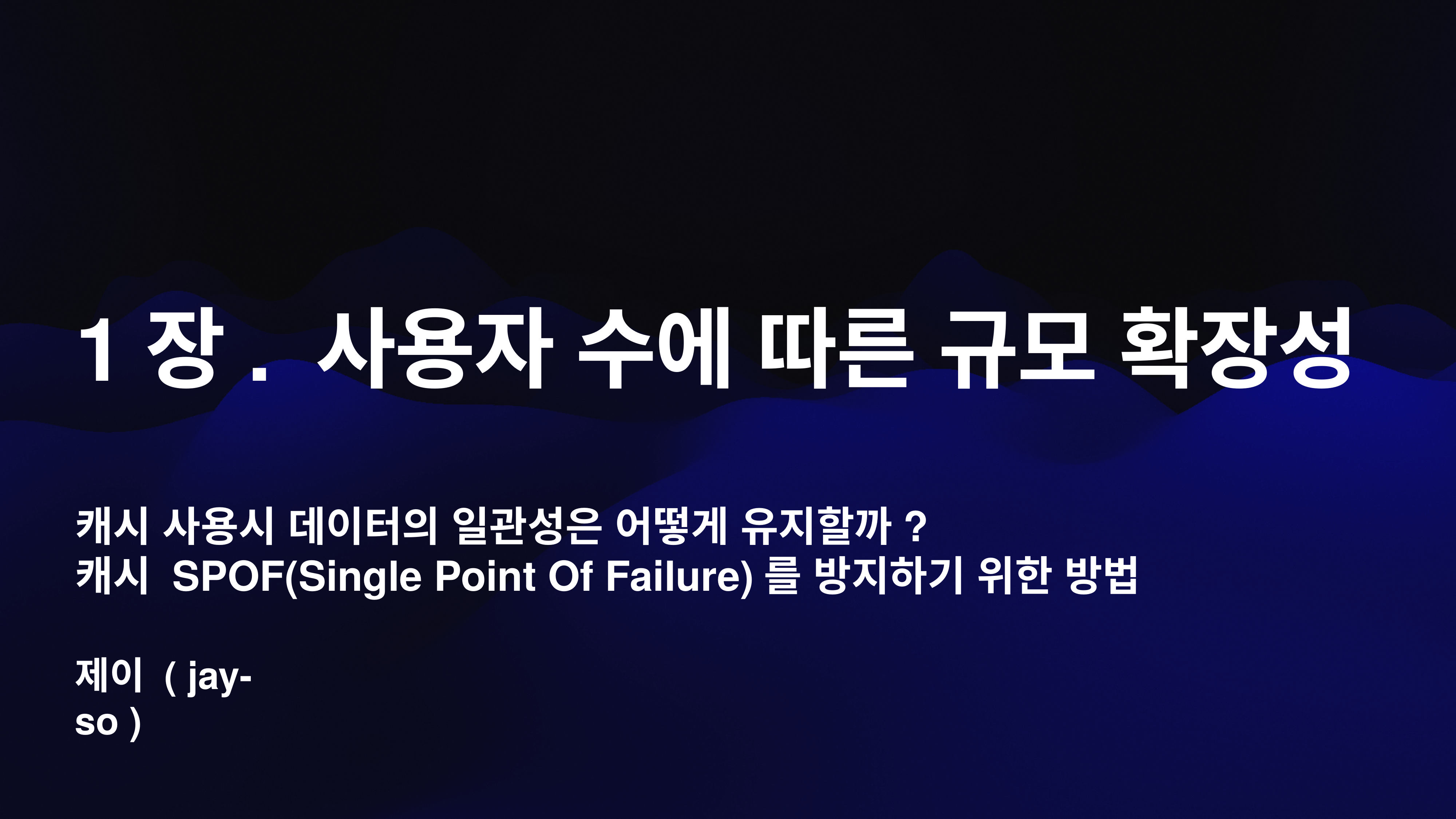

# 1장. 사용자 수에 따른 규모 확장성
캐시 사용시 데이터의 일관성은 어떻게 유지할까?
캐시 SPOF(Single Point Of Failure)를 방지하기 위한 방법
제이 ( jay-so )